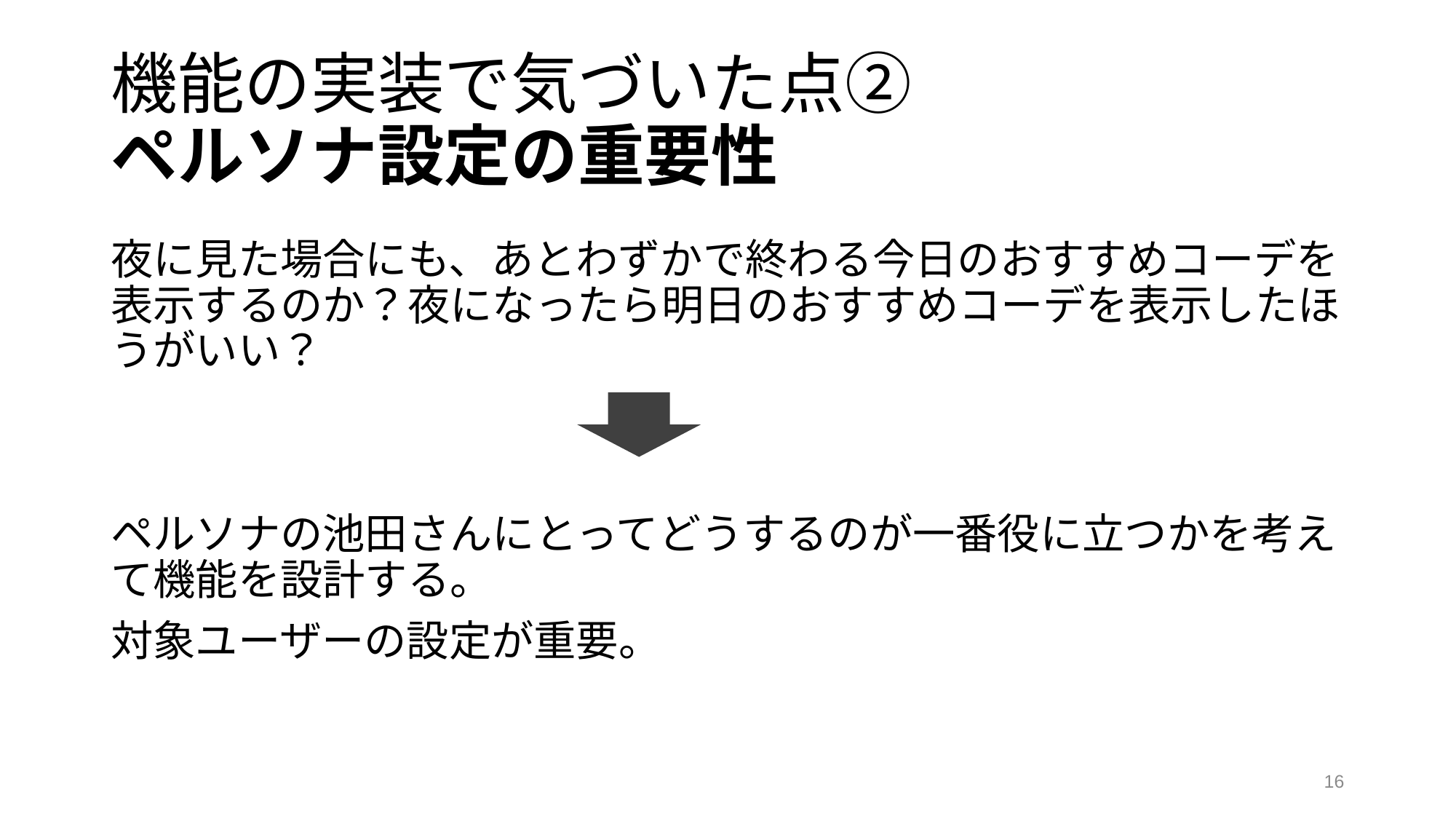

# 機能の実装で気づいた点② ペルソナ設定の重要性
夜に見た場合にも、あとわずかで終わる今日のおすすめコーデを表示するのか？夜になったら明日のおすすめコーデを表示したほうがいい？

ペルソナの池田さんにとってどうするのが一番役に立つかを考えて機能を設計する。
対象ユーザーの設定が重要。

16